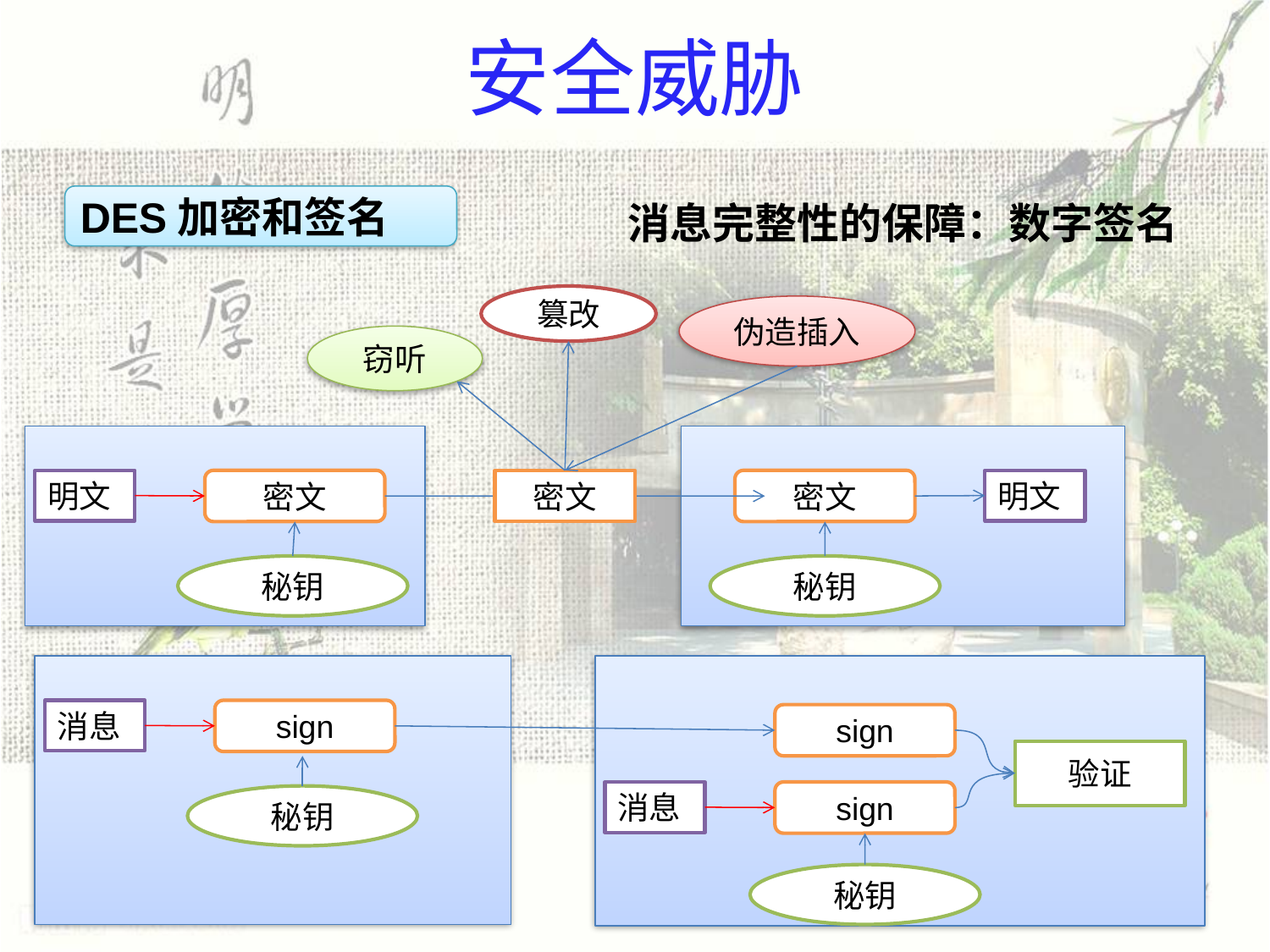

# 安全威胁
DES加密和签名
消息完整性的保障：数字签名
篡改
伪造插入
窃听

明文
密文
密文
密文
明文
秘钥
秘钥

消息
sign
sign
验证
消息
sign
秘钥
秘钥